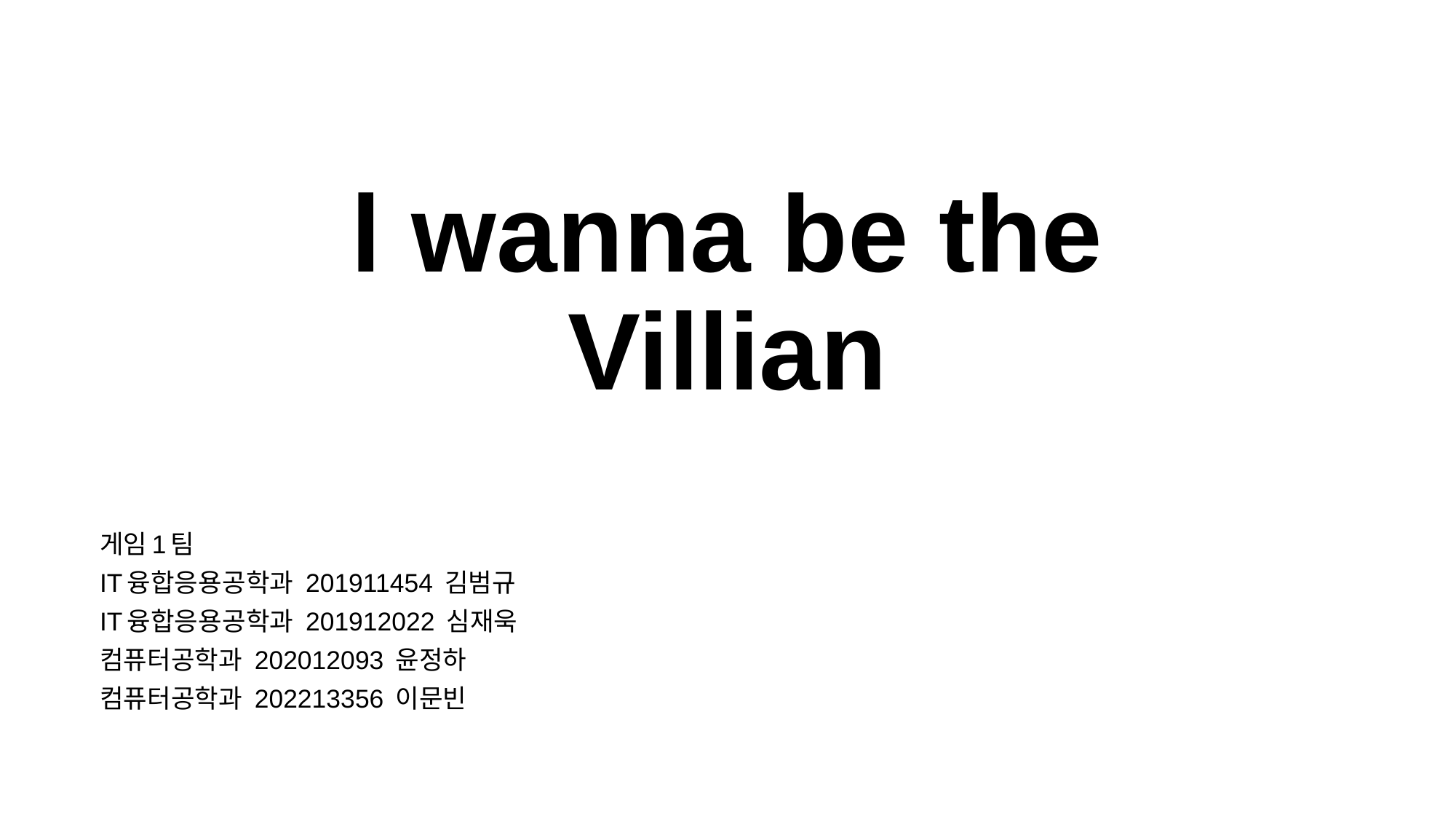

# l wanna be the Villian
게임1팀
IT융합응용공학과 201911454 김범규
IT융합응용공학과 201912022 심재욱
컴퓨터공학과 202012093 윤정하
컴퓨터공학과 202213356 이문빈